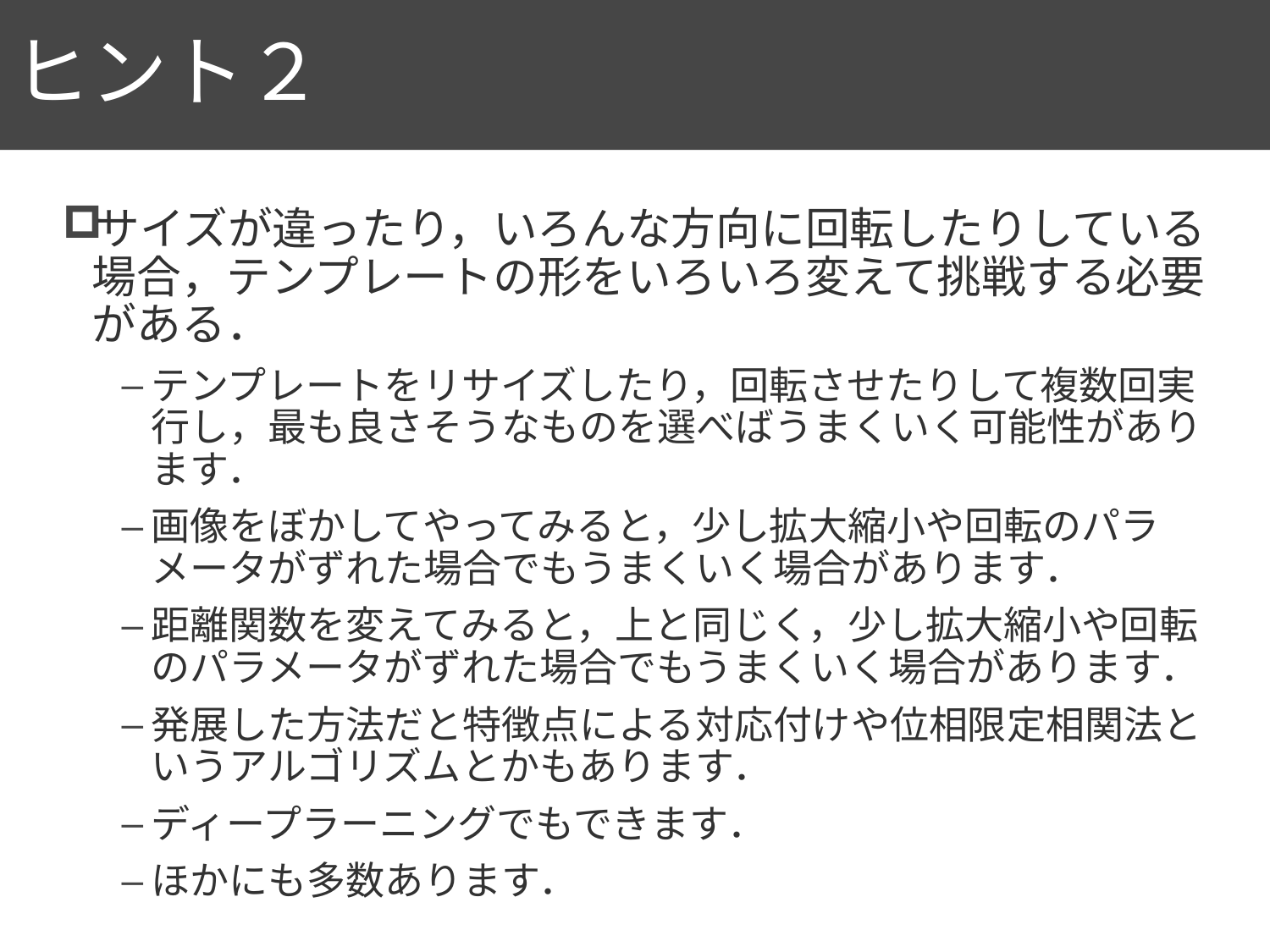

# ヒント２
113
サイズが違ったり，いろんな方向に回転したりしている場合，テンプレートの形をいろいろ変えて挑戦する必要がある．
テンプレートをリサイズしたり，回転させたりして複数回実行し，最も良さそうなものを選べばうまくいく可能性があります．
画像をぼかしてやってみると，少し拡大縮小や回転のパラメータがずれた場合でもうまくいく場合があります．
距離関数を変えてみると，上と同じく，少し拡大縮小や回転のパラメータがずれた場合でもうまくいく場合があります．
発展した方法だと特徴点による対応付けや位相限定相関法というアルゴリズムとかもあります．
ディープラーニングでもできます．
ほかにも多数あります．